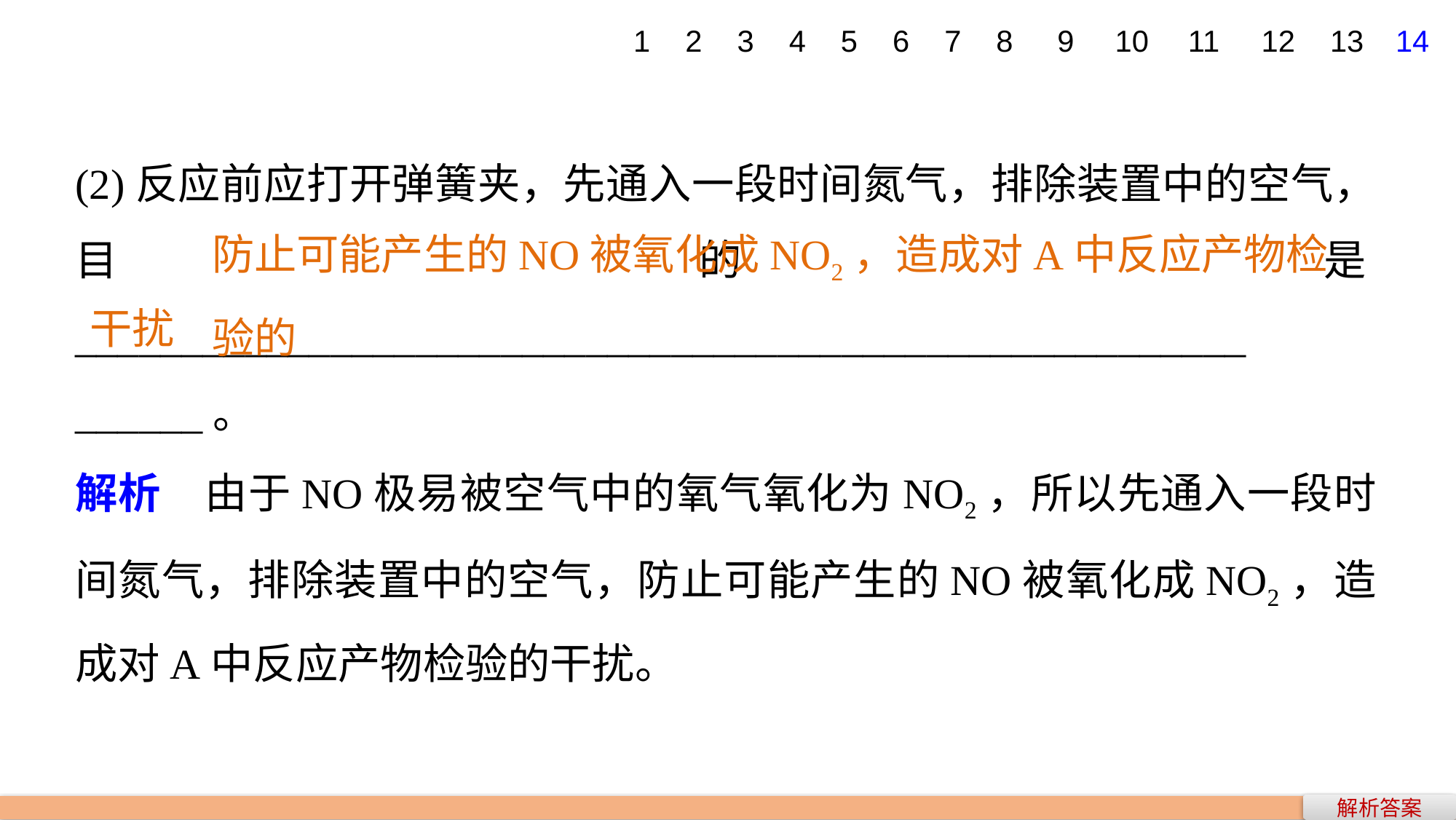

1
2
3
4
5
6
7
8
9
10
11
12
13
14
(2)反应前应打开弹簧夹，先通入一段时间氮气，排除装置中的空气，目的是_______________________________________________________
______。
解析　由于NO极易被空气中的氧气氧化为NO2，所以先通入一段时间氮气，排除装置中的空气，防止可能产生的NO被氧化成NO2，造成对A中反应产物检验的干扰。
防止可能产生的NO被氧化成NO2，造成对A中反应产物检验的
干扰
解析答案